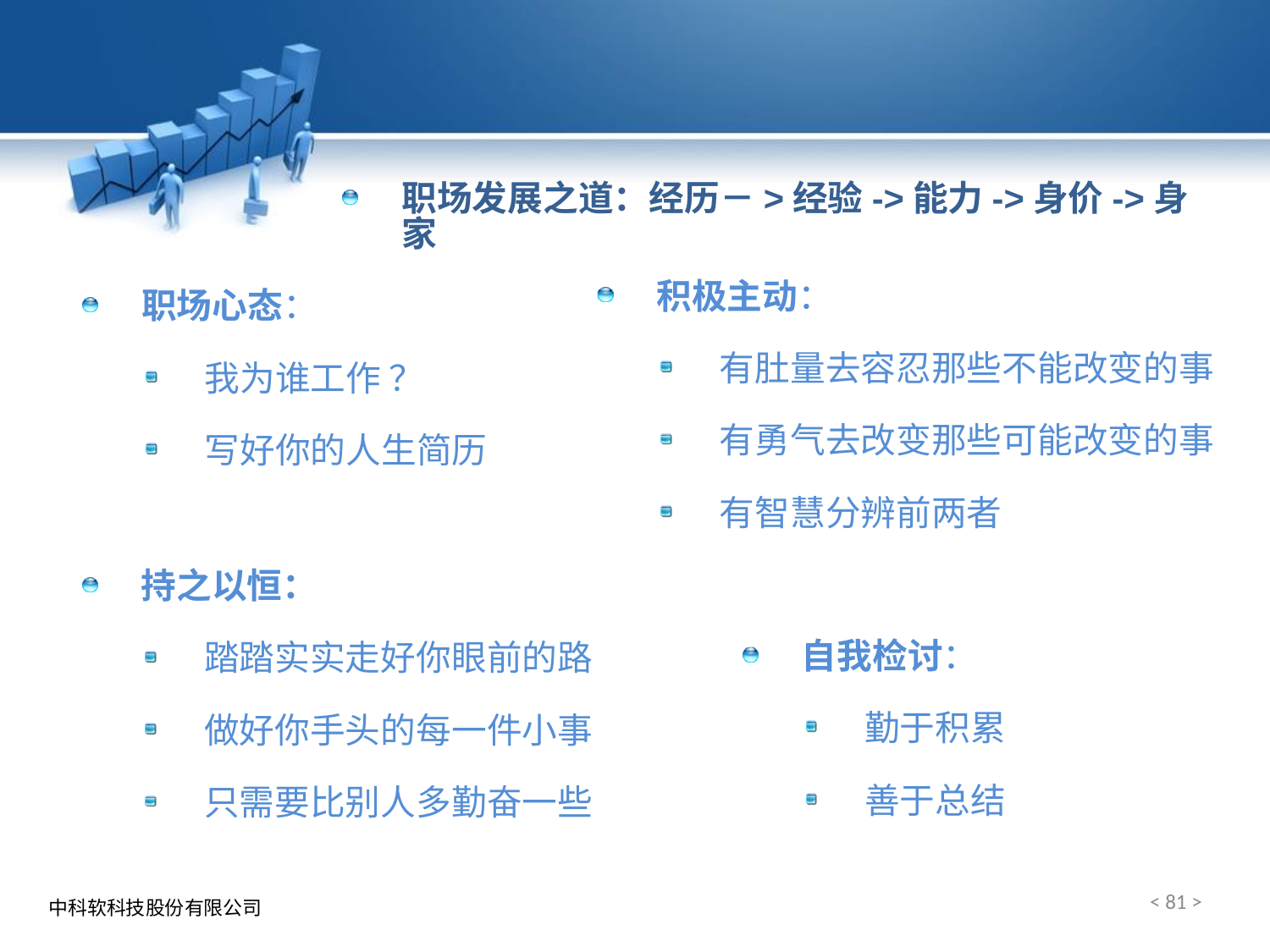

职场发展之道：经历－>经验->能力->身价->身家
积极主动：
有肚量去容忍那些不能改变的事
有勇气去改变那些可能改变的事
有智慧分辨前两者
职场心态：
我为谁工作 ？
写好你的人生简历
持之以恒：
踏踏实实走好你眼前的路
做好你手头的每一件小事
只需要比别人多勤奋一些
自我检讨：
勤于积累
善于总结